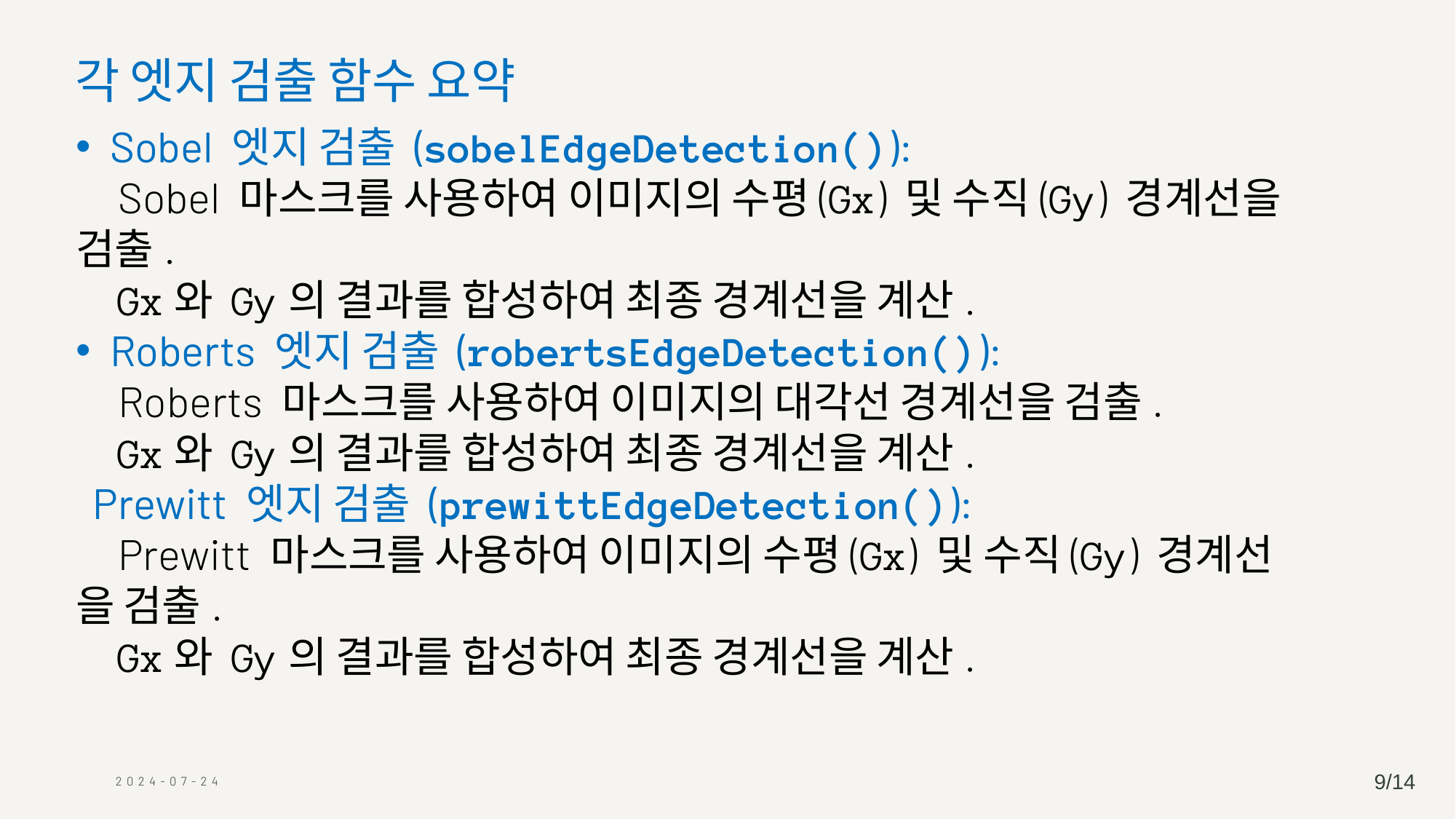

각 엣지 검출 함수 요약
Sobel 엣지 검출 (sobelEdgeDetection()):
 Sobel 마스크를 사용하여 이미지의 수평(Gx) 및 수직(Gy) 경계선을 검출.
 Gx와 Gy의 결과를 합성하여 최종 경계선을 계산.
Roberts 엣지 검출 (robertsEdgeDetection()):
 Roberts 마스크를 사용하여 이미지의 대각선 경계선을 검출.
 Gx와 Gy의 결과를 합성하여 최종 경계선을 계산.
  Prewitt 엣지 검출 (prewittEdgeDetection()):
 Prewitt 마스크를 사용하여 이미지의 수평(Gx) 및 수직(Gy) 경계선  을 검출.
 Gx와 Gy의 결과를 합성하여 최종 경계선을 계산.

2024-07-24

9/14